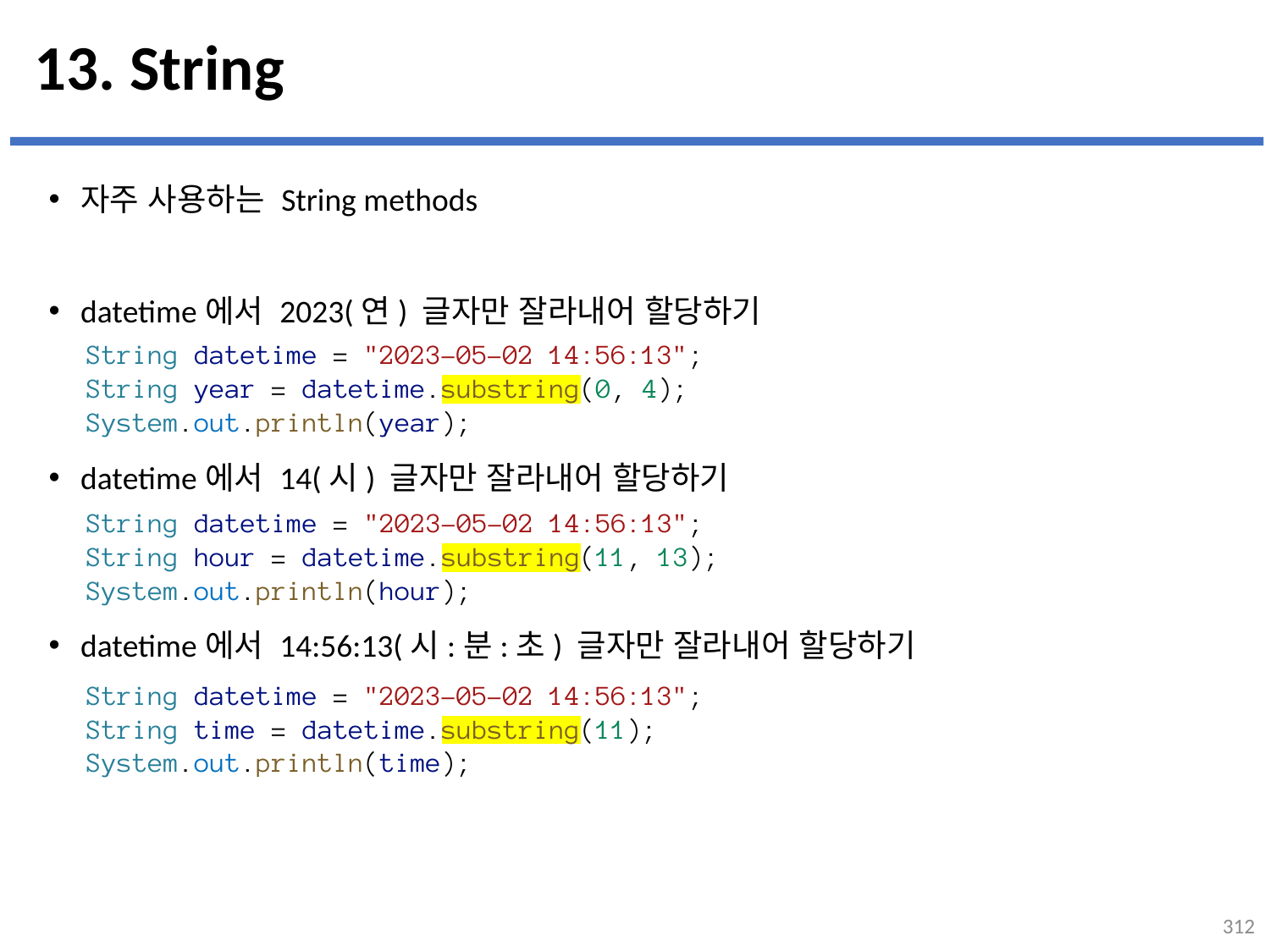

# 13. String
자주 사용하는 String methods

datetime에서 2023(연) 글자만 잘라내어 할당하기

datetime에서 14(시) 글자만 잘라내어 할당하기

datetime에서 14:56:13(시:분:초) 글자만 잘라내어 할당하기
...

설명
String datetime = "2023-05-02 14:56:13";
String year = datetime.substring(0, 4);
System.out.println(year);
String datetime = "2023-05-02 14:56:13";
String hour = datetime.substring(11, 13);
System.out.println(hour);
String datetime = "2023-05-02 14:56:13";
String time = datetime.substring(11);
System.out.println(time);
312